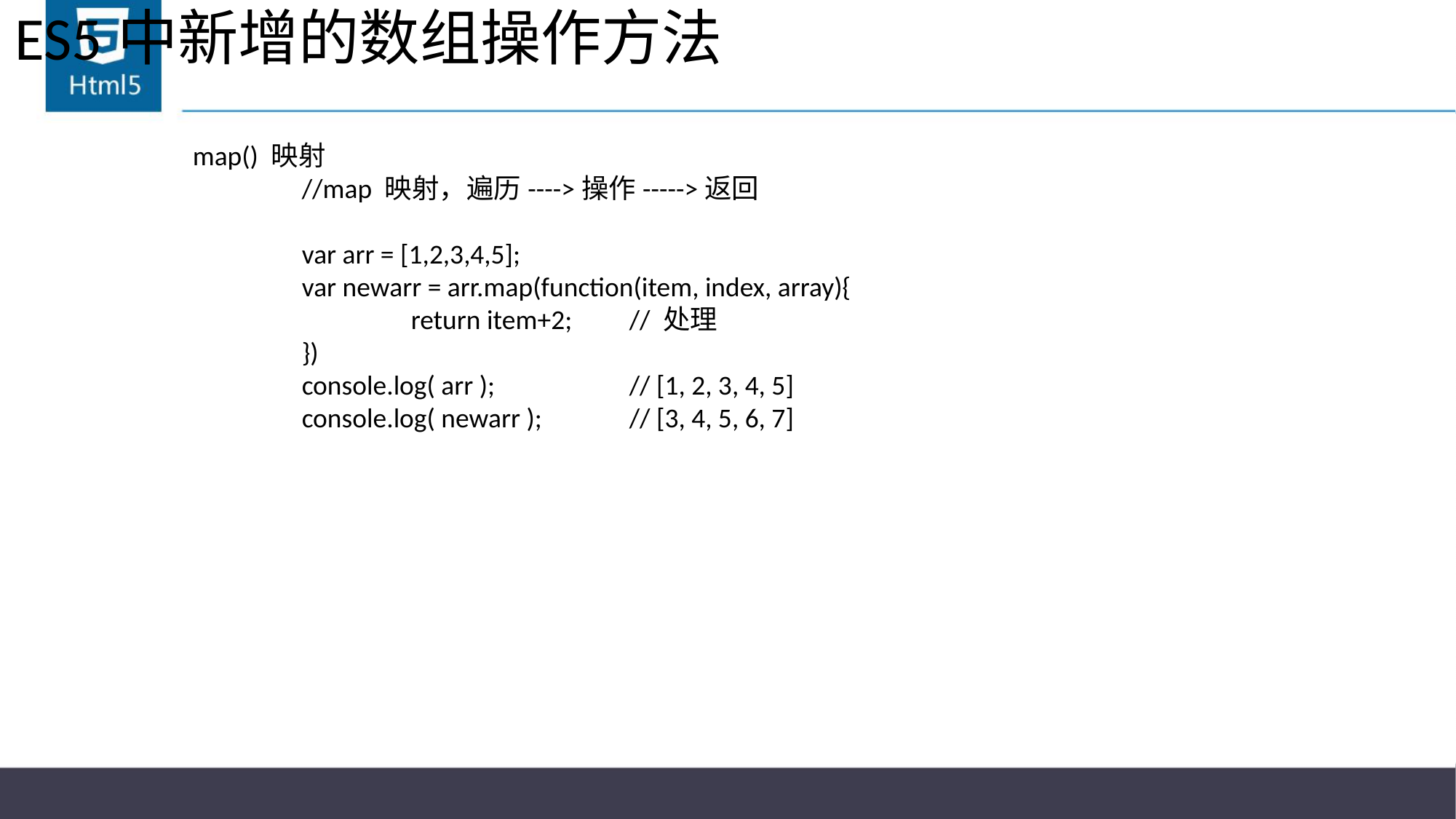

# ES5中新增的数组操作方法
map() 映射
	//map 映射，遍历---->操作----->返回

	var arr = [1,2,3,4,5];
	var newarr = arr.map(function(item, index, array){
		return item+2;	// 处理
	})
	console.log( arr );		// [1, 2, 3, 4, 5]
	console.log( newarr );	// [3, 4, 5, 6, 7]